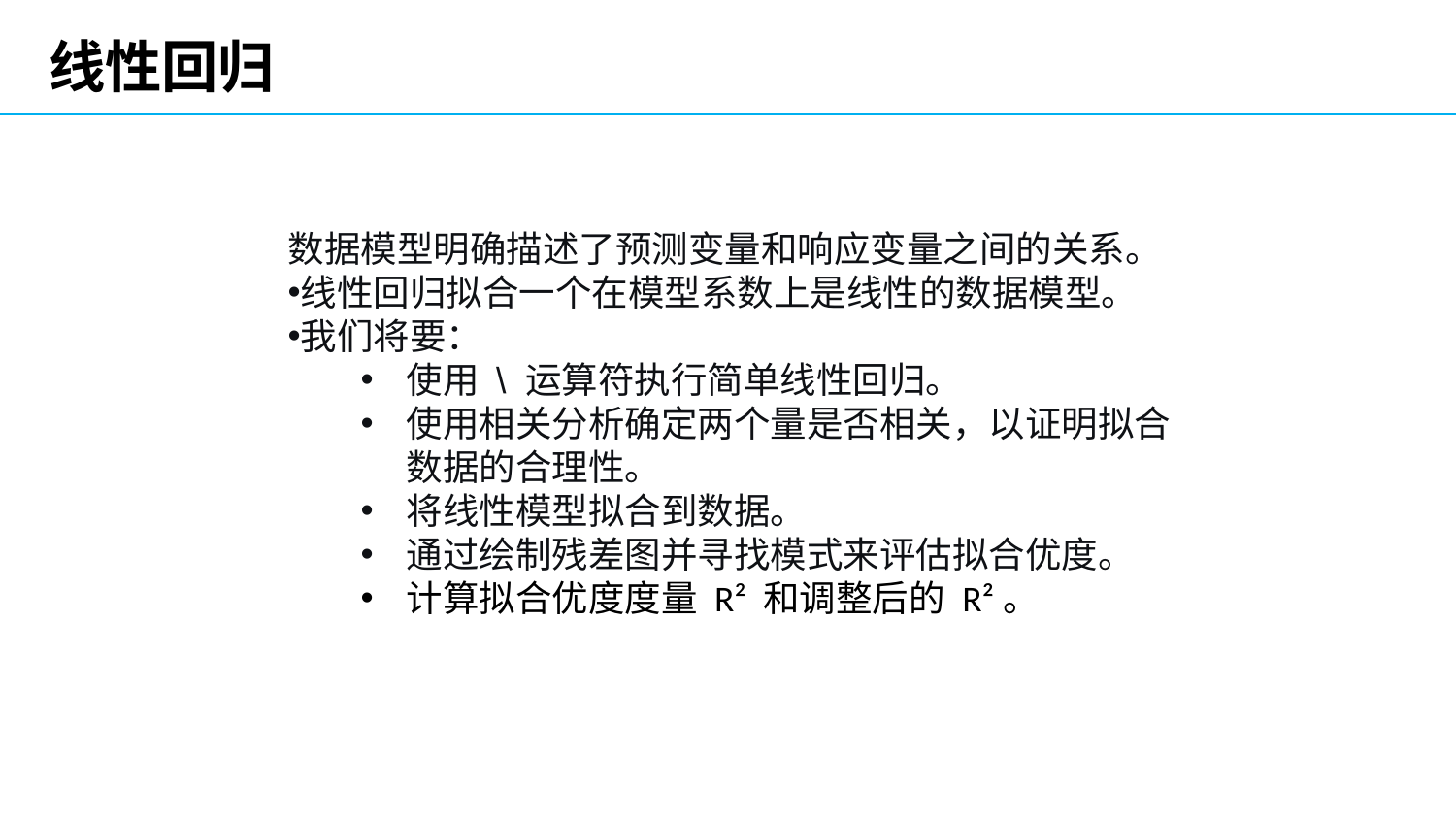

# 线性回归
数据模型明确描述了预测变量和响应变量之间的关系。
线性回归拟合一个在模型系数上是线性的数据模型。
我们将要：
使用 \ 运算符执行简单线性回归。
使用相关分析确定两个量是否相关，以证明拟合数据的合理性。
将线性模型拟合到数据。
通过绘制残差图并寻找模式来评估拟合优度。
计算拟合优度度量 R² 和调整后的 R²。